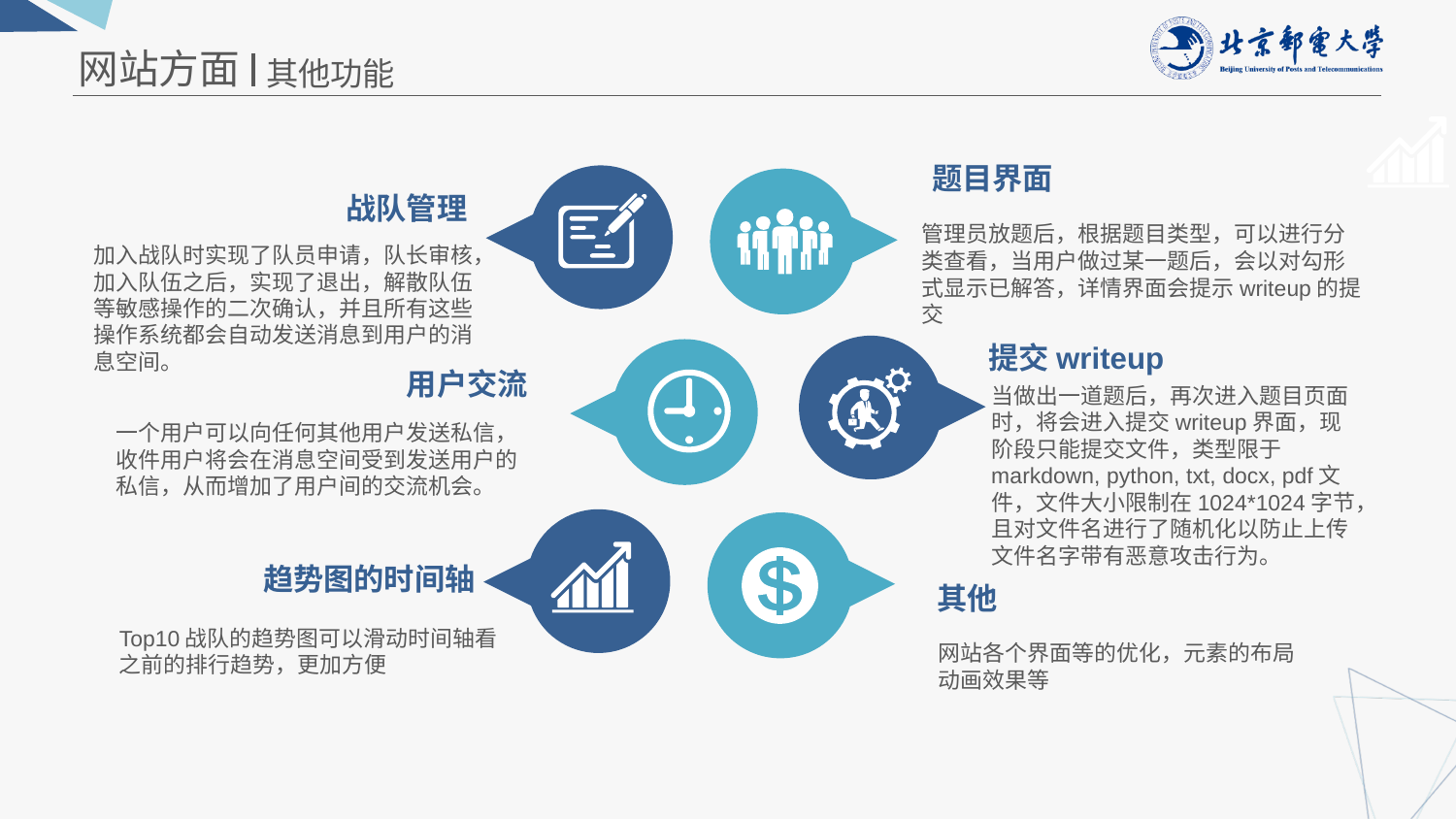

网站方面
其他功能

题目界面
战队管理

管理员放题后，根据题目类型，可以进行分类查看，当用户做过某一题后，会以对勾形式显示已解答，详情界面会提示writeup的提交
加入战队时实现了队员申请，队长审核，加入队伍之后，实现了退出，解散队伍等敏感操作的二次确认，并且所有这些操作系统都会自动发送消息到用户的消息空间。

提交writeup
用户交流

当做出一道题后，再次进入题目页面时，将会进入提交writeup界面，现阶段只能提交文件，类型限于markdown, python, txt, docx, pdf文件，文件大小限制在1024*1024字节，且对文件名进行了随机化以防止上传文件名字带有恶意攻击行为。
一个用户可以向任何其他用户发送私信，收件用户将会在消息空间受到发送用户的私信，从而增加了用户间的交流机会。

趋势图的时间轴
其他
Top10战队的趋势图可以滑动时间轴看之前的排行趋势，更加方便
网站各个界面等的优化，元素的布局
动画效果等